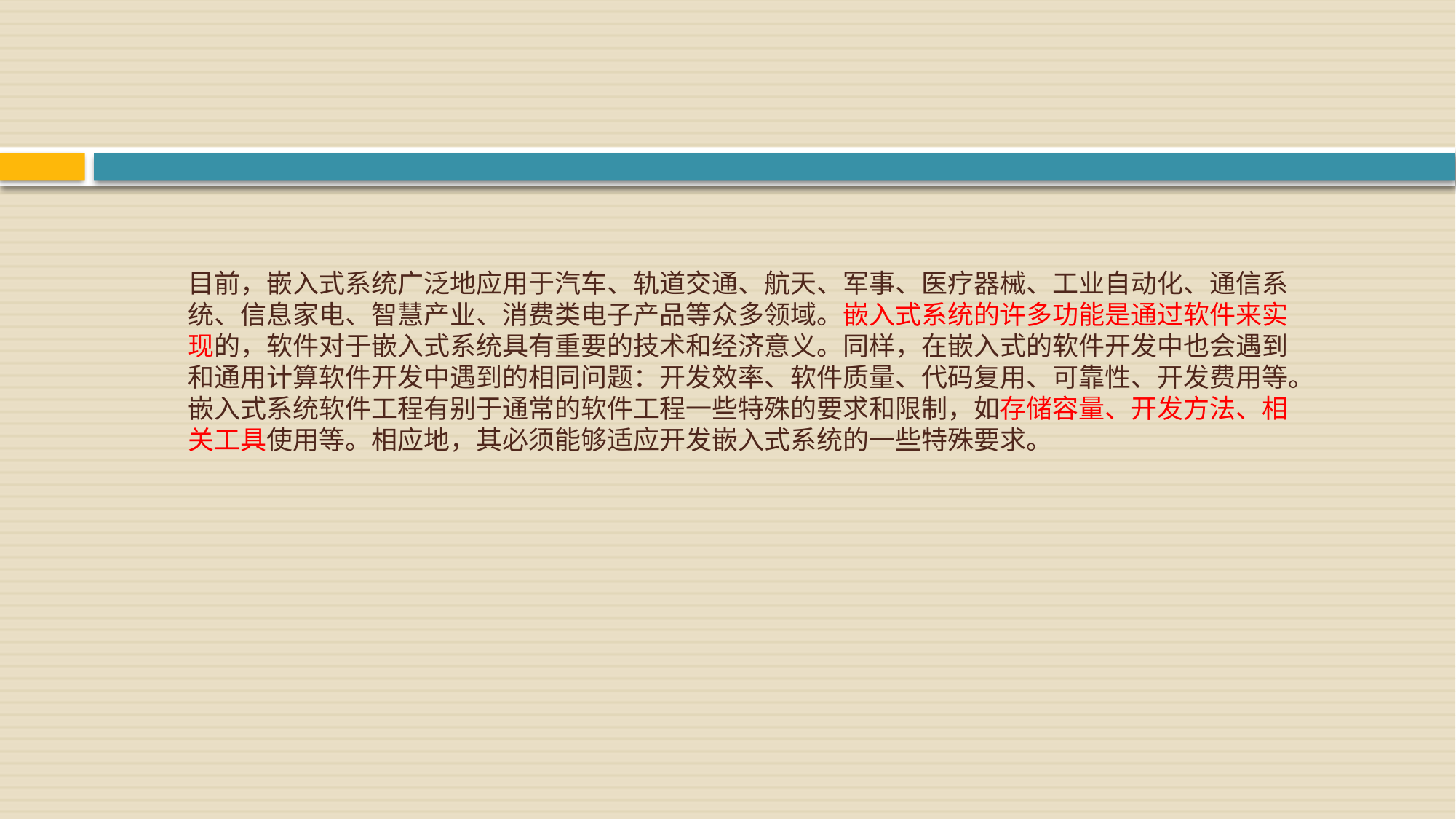

# 目前，嵌入式系统广泛地应用于汽车、轨道交通、航天、军事、医疗器械、工业自动化、通信系统、信息家电、智慧产业、消费类电子产品等众多领域。嵌入式系统的许多功能是通过软件来实现的，软件对于嵌入式系统具有重要的技术和经济意义。同样，在嵌入式的软件开发中也会遇到和通用计算软件开发中遇到的相同问题：开发效率、软件质量、代码复用、可靠性、开发费用等。嵌入式系统软件工程有别于通常的软件工程一些特殊的要求和限制，如存储容量、开发方法、相关工具使用等。相应地，其必须能够适应开发嵌入式系统的一些特殊要求。